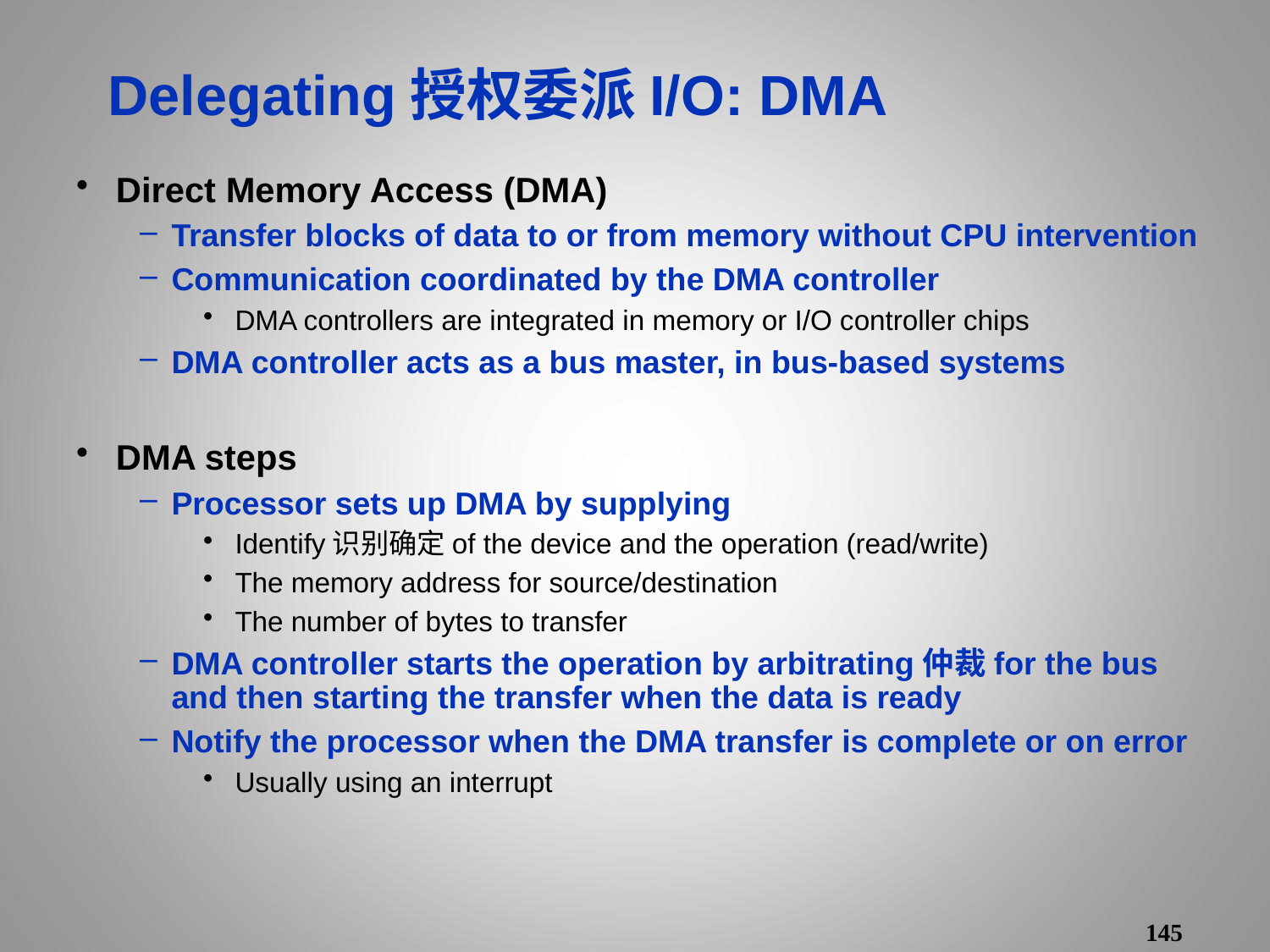

# Delegating授权委派I/O: DMA
Direct Memory Access (DMA)
Transfer blocks of data to or from memory without CPU intervention
Communication coordinated by the DMA controller
DMA controllers are integrated in memory or I/O controller chips
DMA controller acts as a bus master, in bus-based systems

DMA steps
Processor sets up DMA by supplying
Identify识别确定of the device and the operation (read/write)
The memory address for source/destination
The number of bytes to transfer
DMA controller starts the operation by arbitrating仲裁for the bus and then starting the transfer when the data is ready
Notify the processor when the DMA transfer is complete or on error
Usually using an interrupt

145